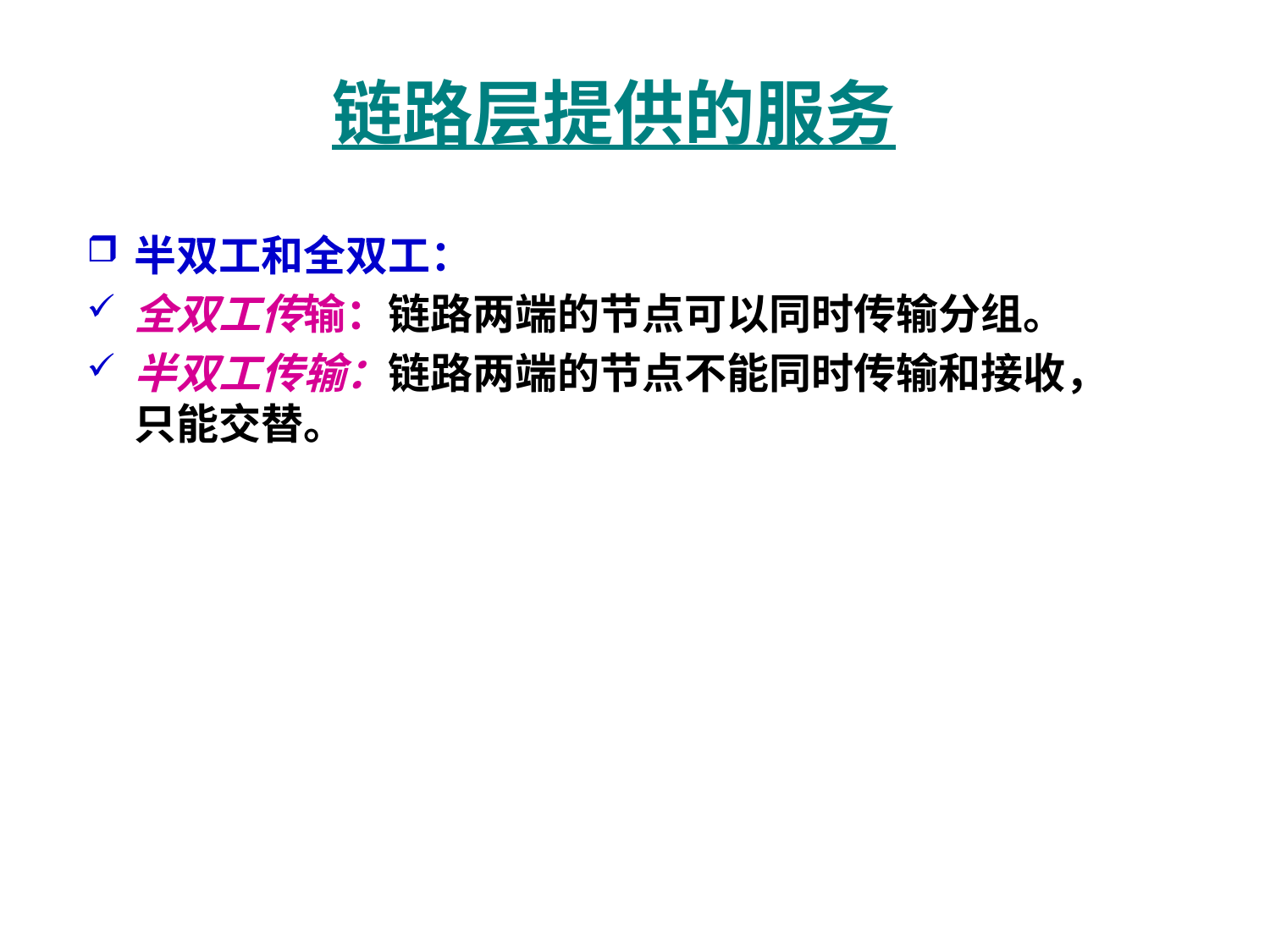

# 链路层提供的服务
半双工和全双工：
全双工传输：链路两端的节点可以同时传输分组。
半双工传输：链路两端的节点不能同时传输和接收，只能交替。
13